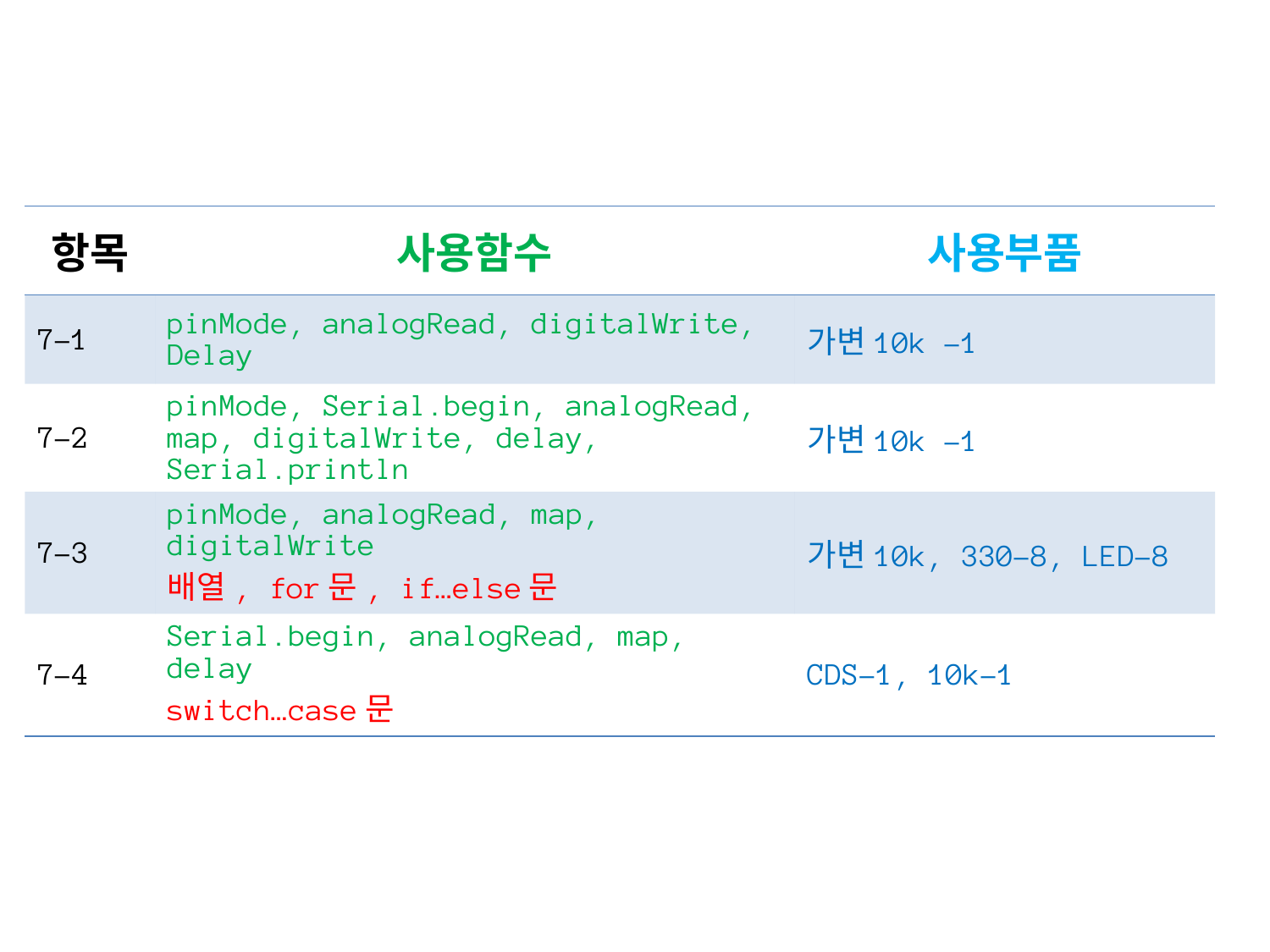

| 항목 | 사용함수 | 사용부품 |
| --- | --- | --- |
| 7-1 | pinMode, analogRead, digitalWrite, Delay | 가변10k -1 |
| 7-2 | pinMode, Serial.begin, analogRead, map, digitalWrite, delay, Serial.println | 가변10k -1 |
| 7-3 | pinMode, analogRead, map, digitalWrite 배열, for문, if…else문 | 가변10k, 330-8, LED-8 |
| 7-4 | Serial.begin, analogRead, map, delay switch…case문 | CDS-1, 10k-1 |